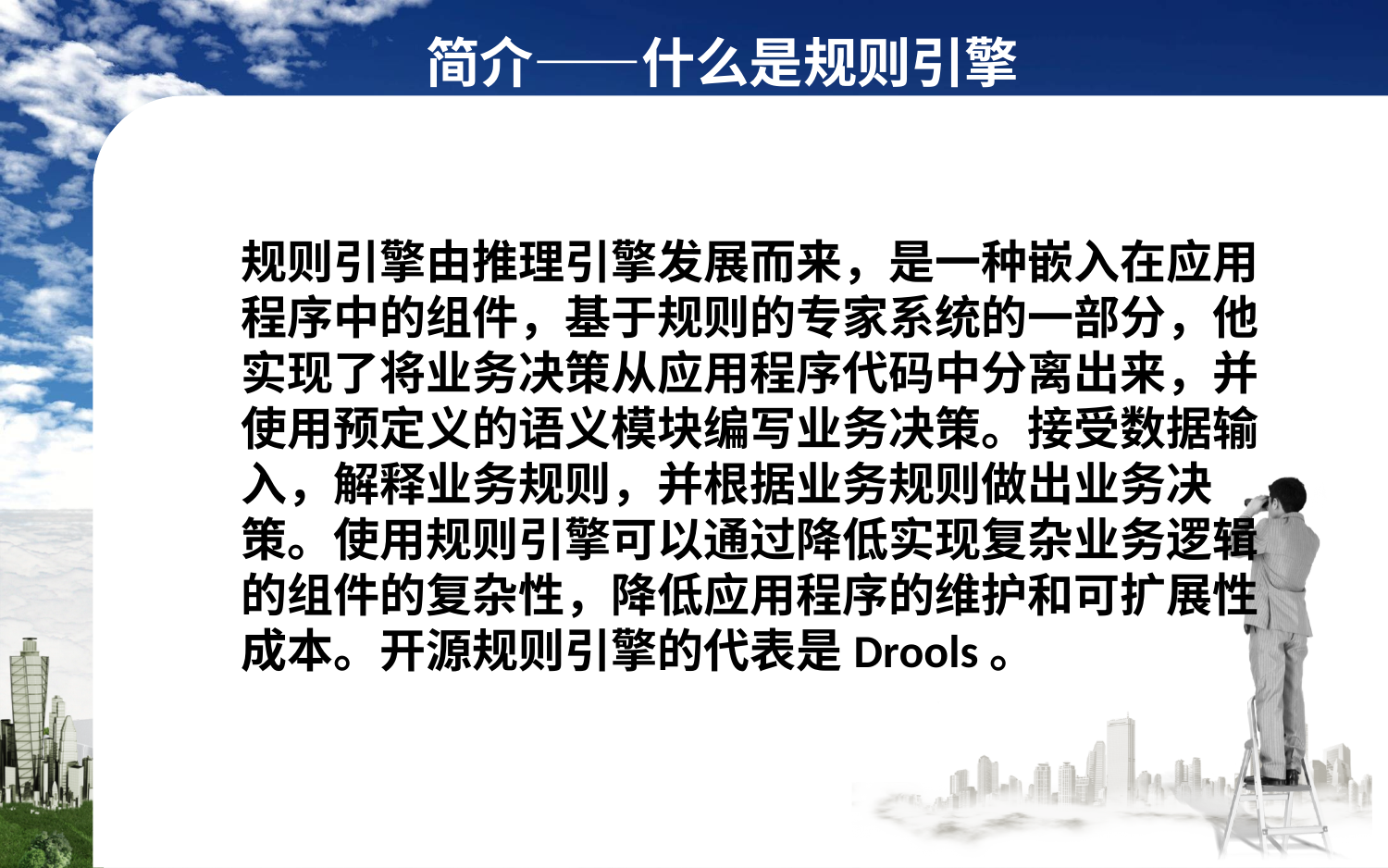

简介——什么是规则引擎
规则引擎由推理引擎发展而来，是一种嵌入在应用程序中的组件，基于规则的专家系统的一部分，他实现了将业务决策从应用程序代码中分离出来，并使用预定义的语义模块编写业务决策。接受数据输入，解释业务规则，并根据业务规则做出业务决策。使用规则引擎可以通过降低实现复杂业务逻辑的组件的复杂性，降低应用程序的维护和可扩展性成本。开源规则引擎的代表是Drools。